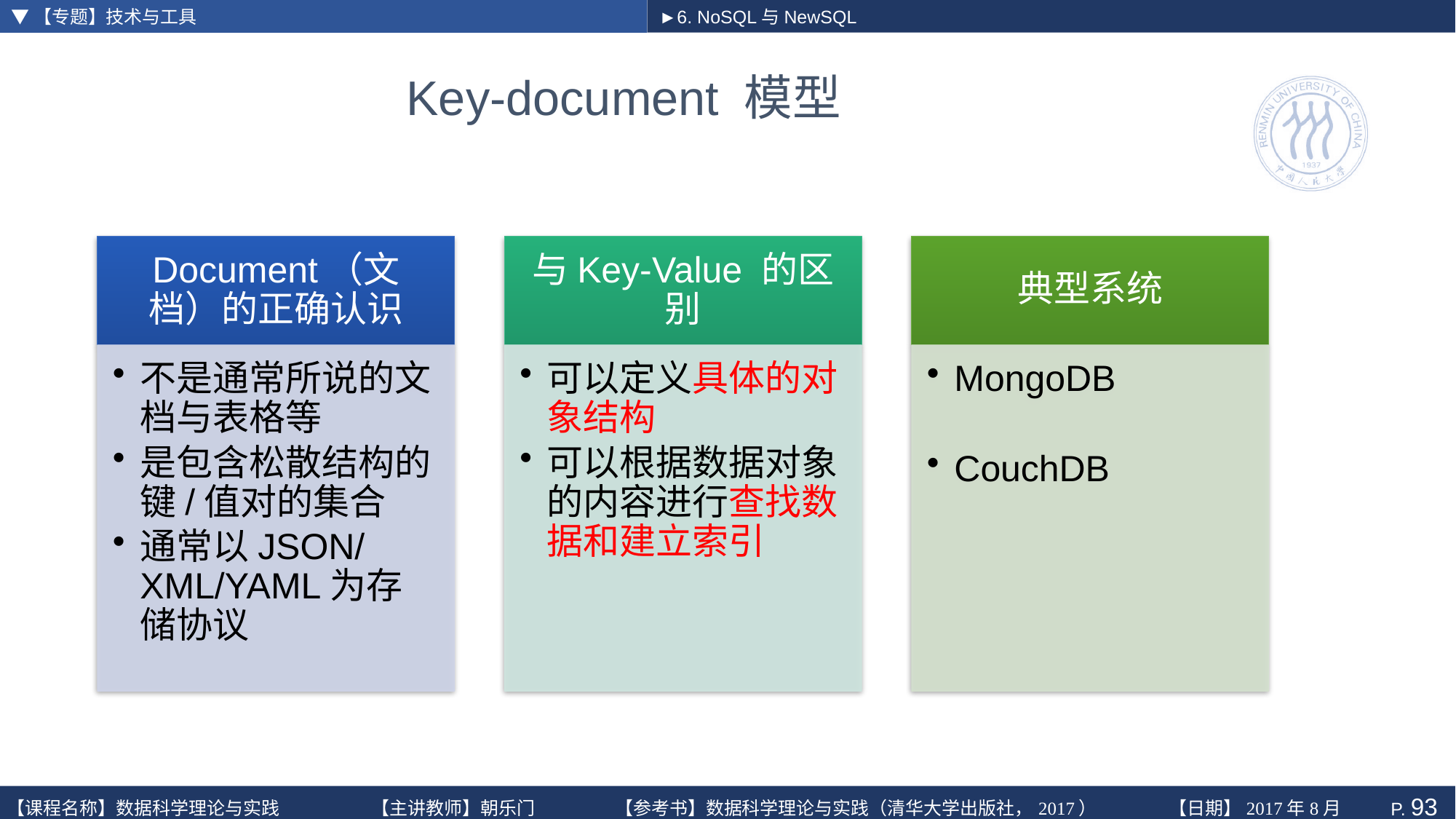

▼【专题】技术与工具
►6. NoSQL与NewSQL

# Key-document 模型
Document（文档）的正确认识
不是通常所说的文档与表格等
是包含松散结构的键/值对的集合
通常以JSON/XML/YAML为存储协议
与Key-Value 的区别
可以定义具体的对象结构
可以根据数据对象的内容进行查找数据和建立索引
典型系统
MongoDB

CouchDB